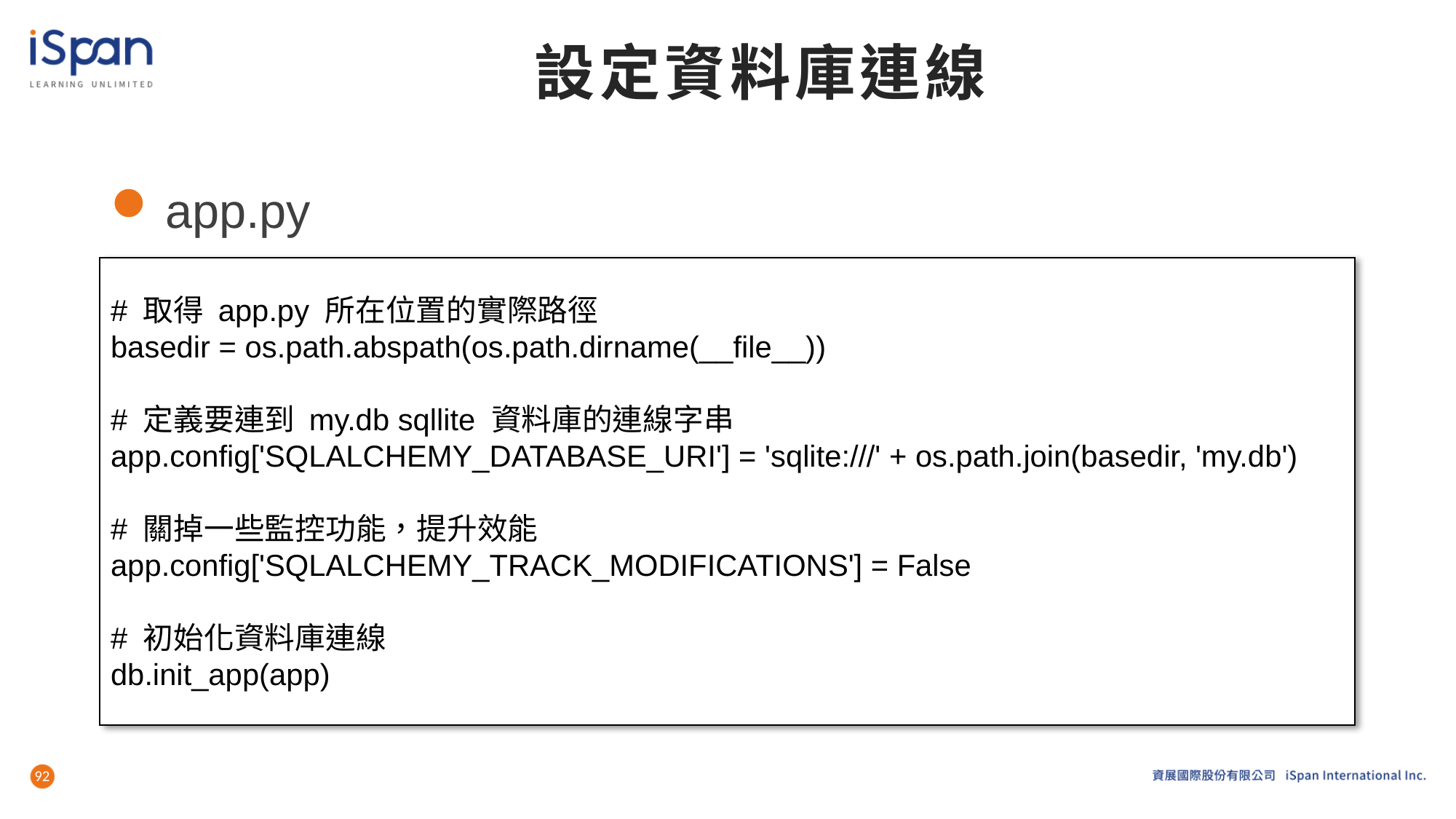

# 設定資料庫連線
app.py
# 取得 app.py 所在位置的實際路徑
basedir = os.path.abspath(os.path.dirname(__file__))

# 定義要連到 my.db sqllite 資料庫的連線字串
app.config['SQLALCHEMY_DATABASE_URI'] = 'sqlite:///' + os.path.join(basedir, 'my.db')

# 關掉一些監控功能，提升效能
app.config['SQLALCHEMY_TRACK_MODIFICATIONS'] = False

# 初始化資料庫連線
db.init_app(app)
92